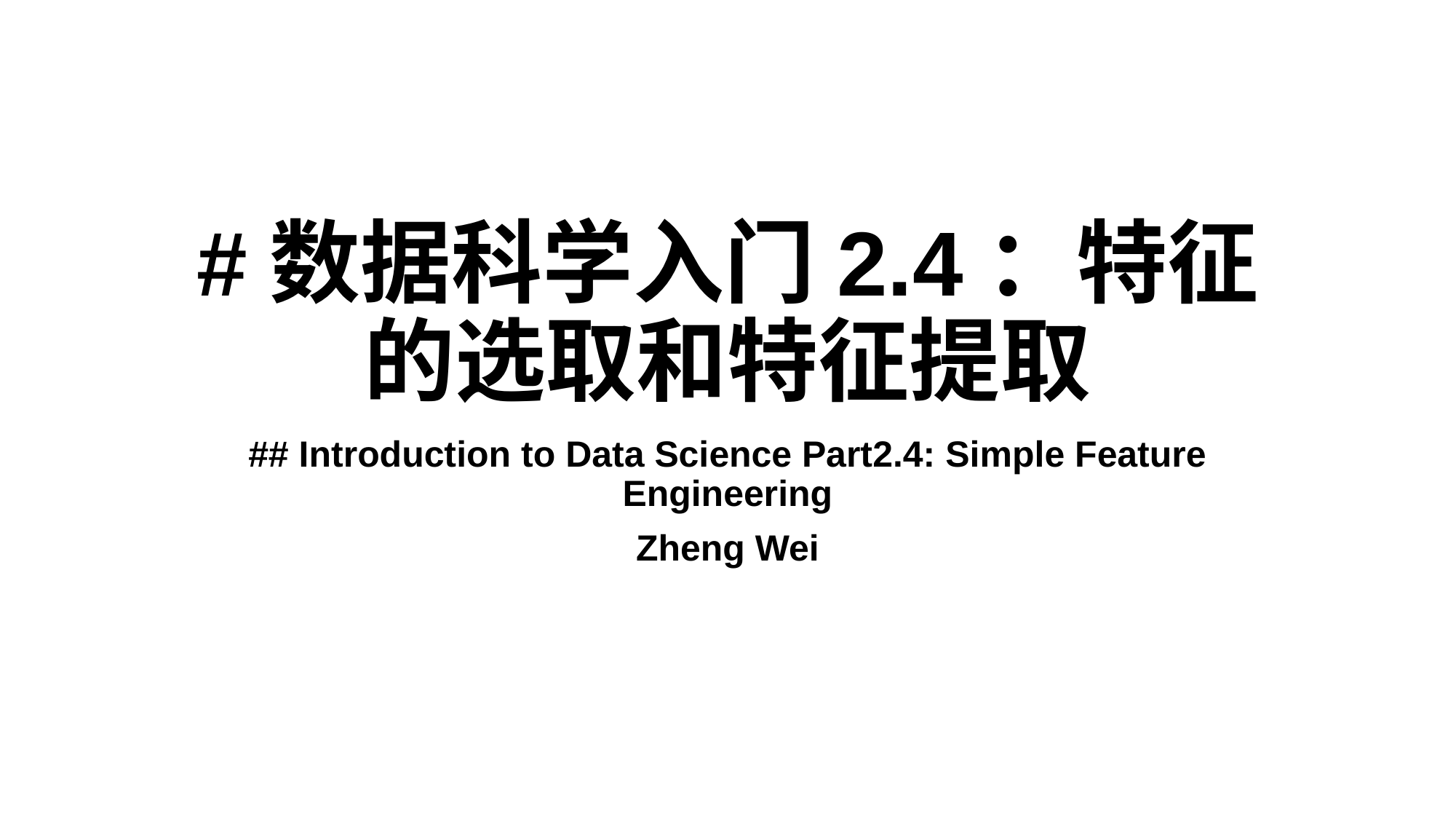

# #数据科学入门2.4：特征的选取和特征提取
## Introduction to Data Science Part2.4: Simple Feature Engineering
Zheng Wei